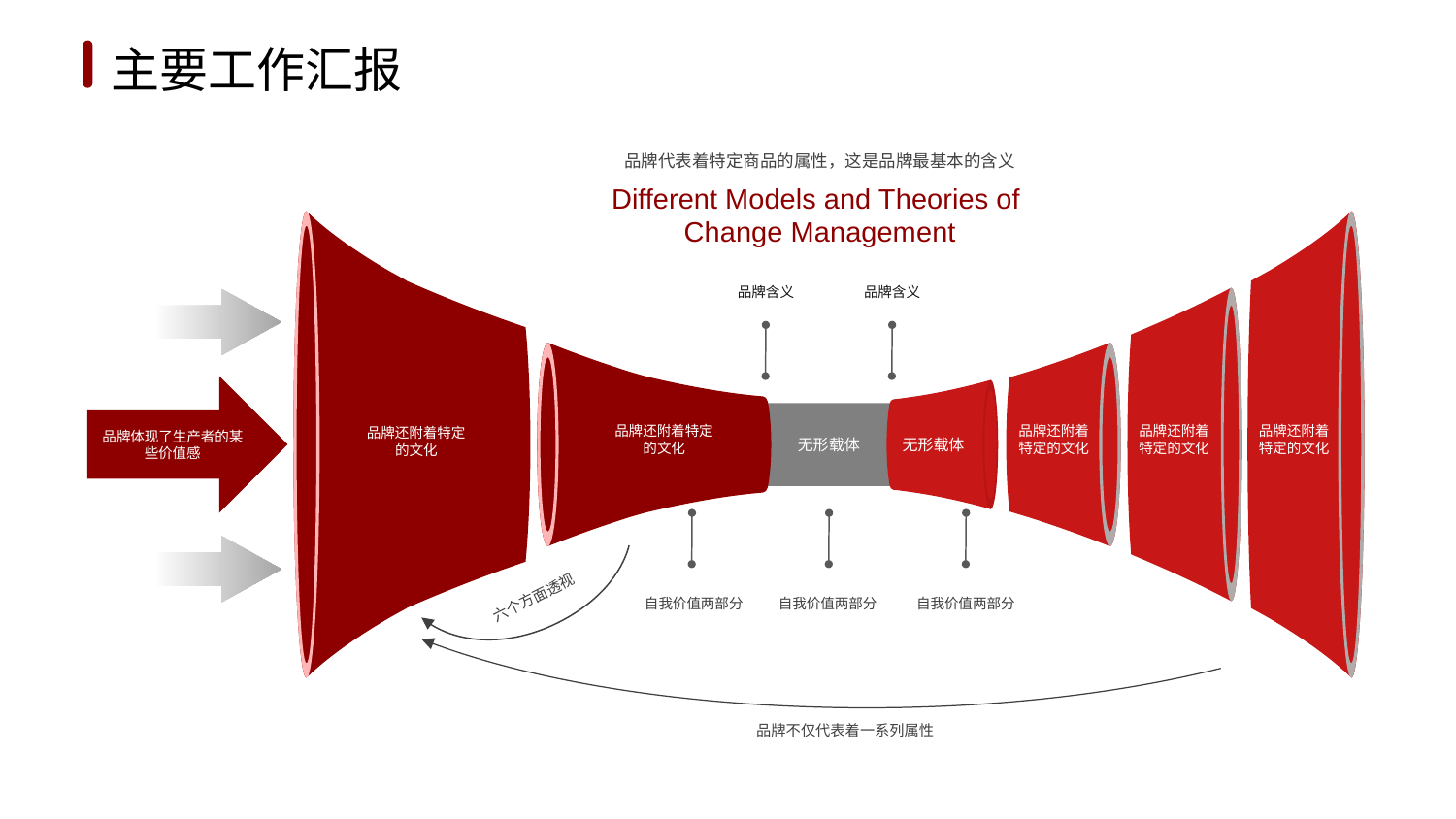

1
2
3
4
5
6
主要工作汇报

品牌代表着特定商品的属性，这是品牌最基本的含义
Different Models and Theories of
Change Management

品牌含义
品牌含义

品牌还附着特定的文化
品牌还附着特定的文化
品牌还附着特定的文化
品牌还附着特定的文化
品牌还附着特定的文化
品牌体现了生产者的某些价值感
无形载体
无形载体

六个方面透视
自我价值两部分
自我价值两部分
自我价值两部分

品牌不仅代表着一系列属性